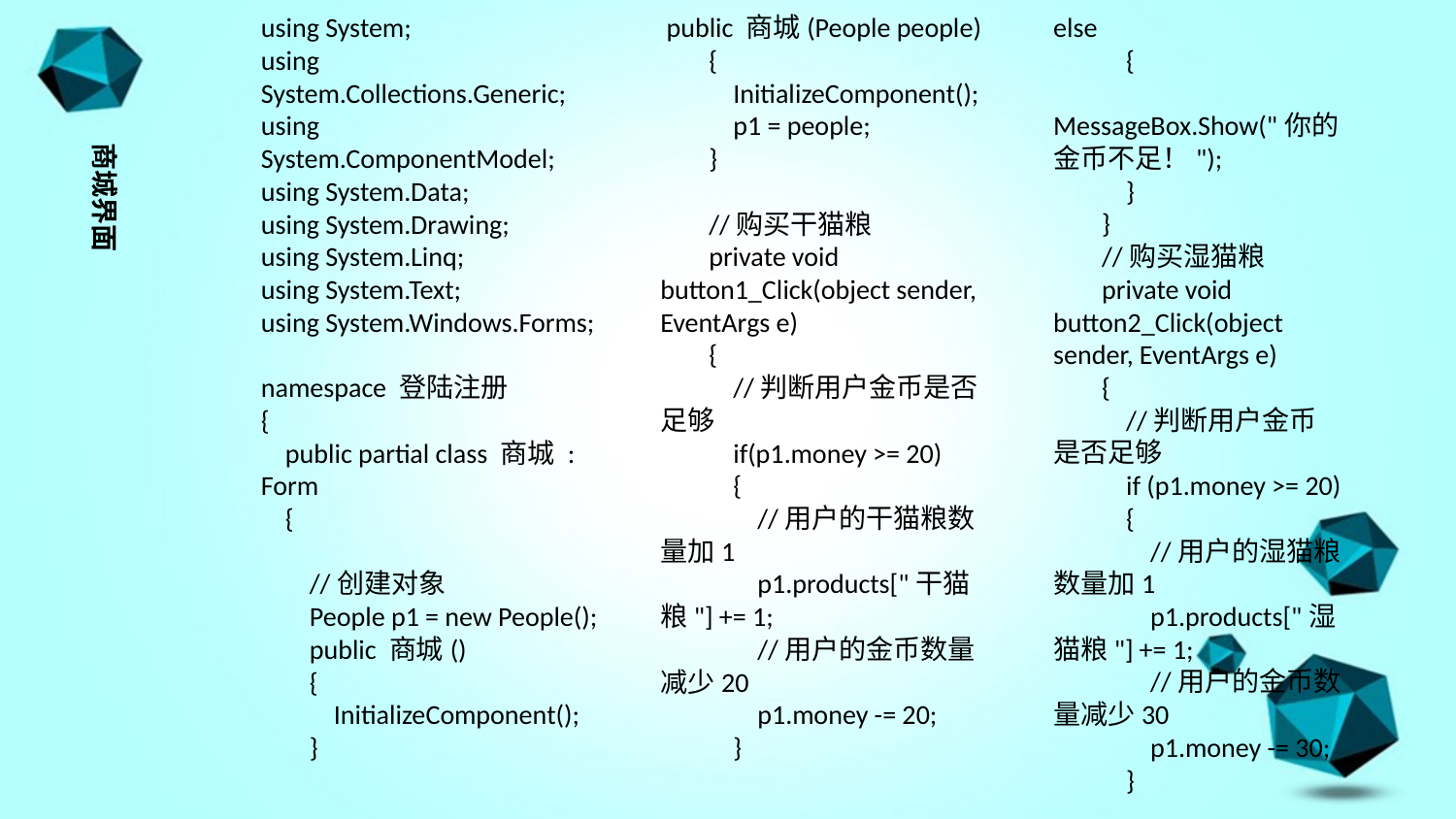

using System;
using System.Collections.Generic;
using System.ComponentModel;
using System.Data;
using System.Drawing;
using System.Linq;
using System.Text;
using System.Windows.Forms;

namespace 登陆注册
{
    public partial class 商城 : Form
    {

        //创建对象
        People p1 = new People();
        public 商城()
        {
            InitializeComponent();
        }
 public 商城(People people)
        {
            InitializeComponent();
            p1 = people;
        }

        //购买干猫粮
        private void button1_Click(object sender, EventArgs e)
        {
            //判断用户金币是否足够
            if(p1.money >= 20)
            {
                //用户的干猫粮数量加1
                p1.products["干猫粮"] += 1;
                //用户的金币数量减少20
                p1.money -= 20;
            }
else
            {
               MessageBox.Show("你的金币不足！");
            }
        }
        //购买湿猫粮
        private void button2_Click(object sender, EventArgs e)
        {
            //判断用户金币是否足够
            if (p1.money >= 20)
            {
                //用户的湿猫粮数量加1
                p1.products["湿猫粮"] += 1;
                //用户的金币数量减少30
                p1.money -= 30;
            }
商城界面